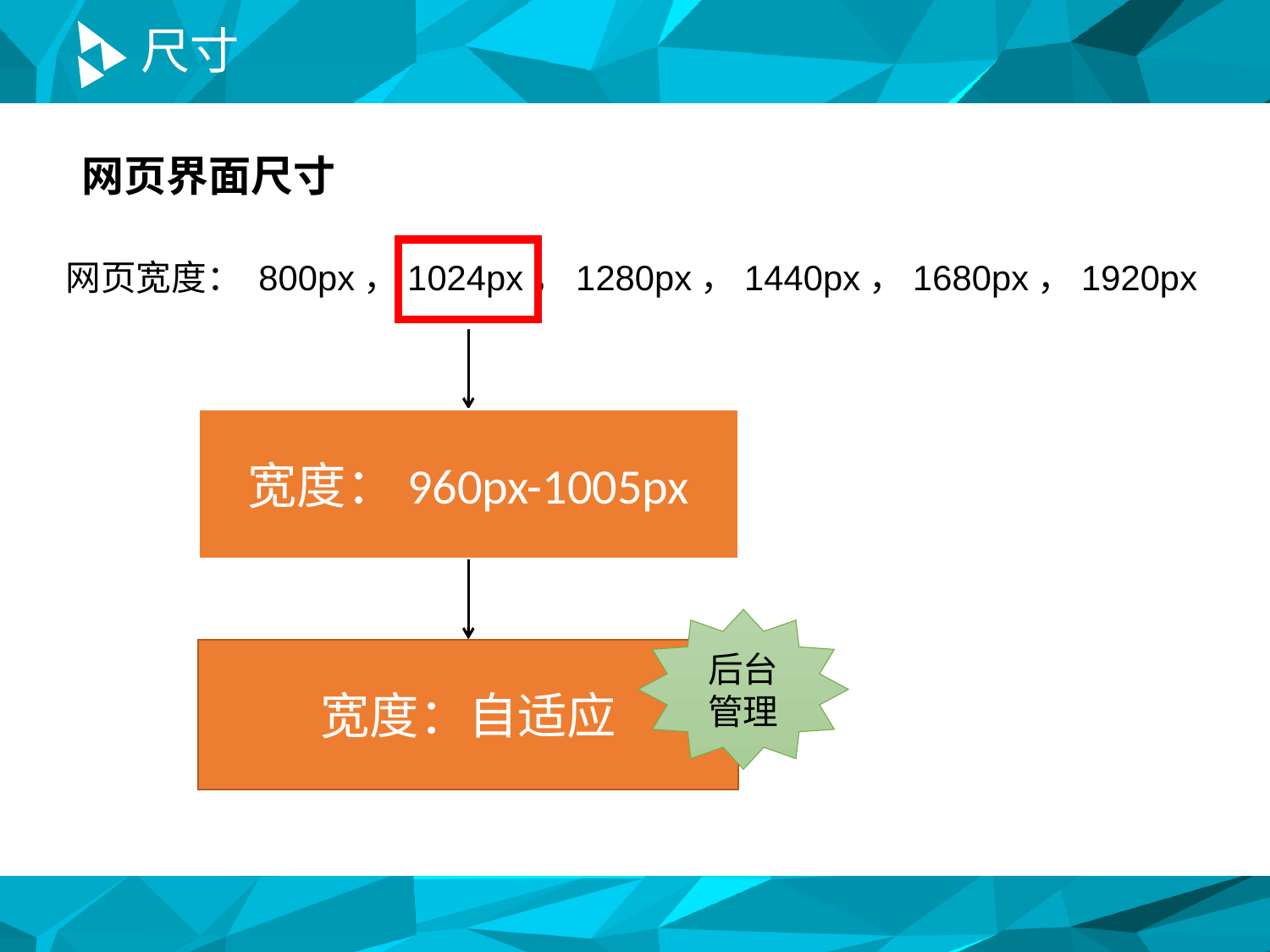

# 尺寸
网页界面尺寸

网页宽度： 800px，1024px，1280px，1440px，1680px，1920px
宽度：960px-1005px
宽度：自适应
后台管理